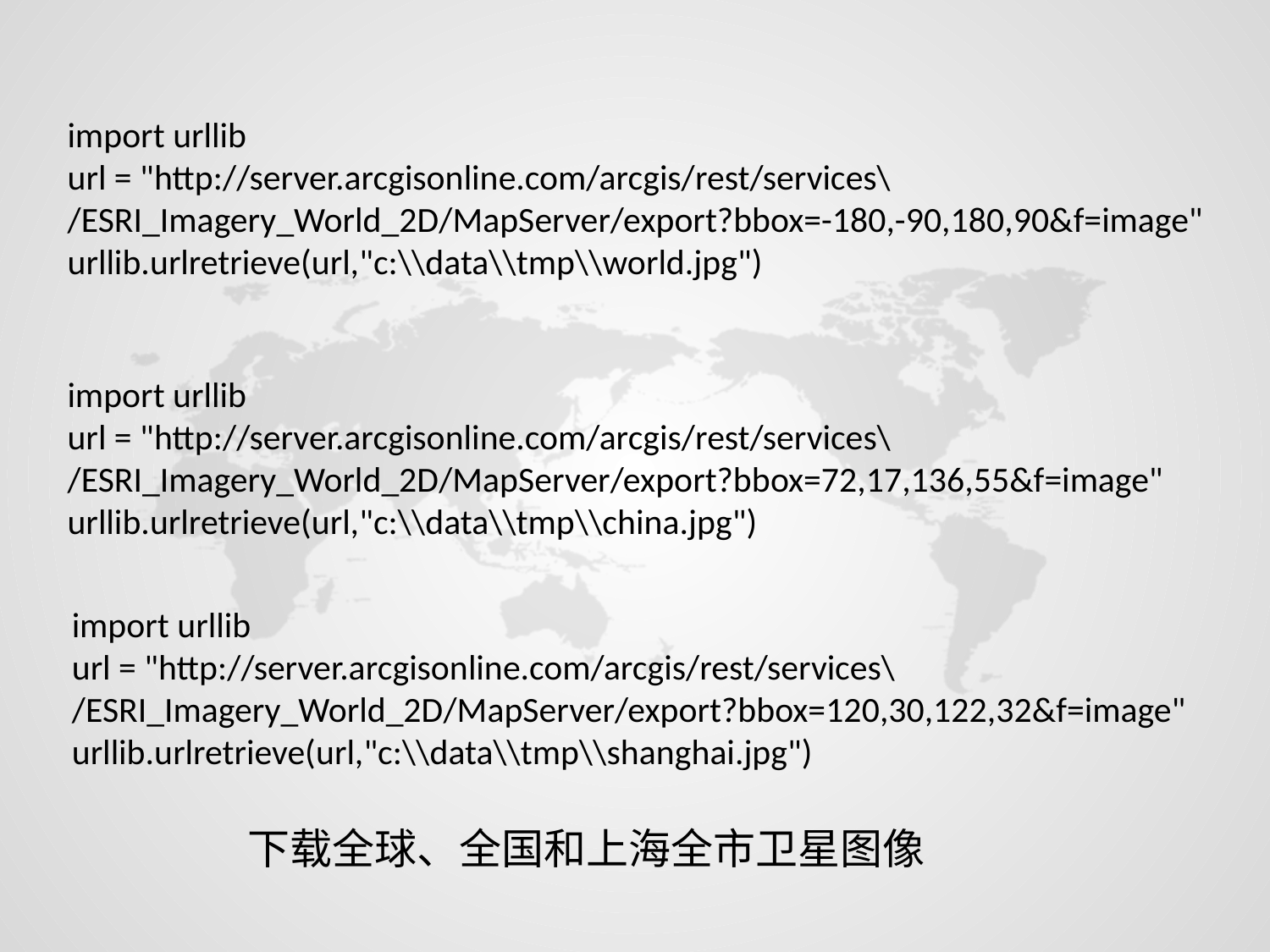

import urllib
url = "http://server.arcgisonline.com/arcgis/rest/services\
/ESRI_Imagery_World_2D/MapServer/export?bbox=-180,-90,180,90&f=image"
urllib.urlretrieve(url,"c:\\data\\tmp\\world.jpg")
import urllib
url = "http://server.arcgisonline.com/arcgis/rest/services\
/ESRI_Imagery_World_2D/MapServer/export?bbox=72,17,136,55&f=image"
urllib.urlretrieve(url,"c:\\data\\tmp\\china.jpg")
import urllib
url = "http://server.arcgisonline.com/arcgis/rest/services\
/ESRI_Imagery_World_2D/MapServer/export?bbox=120,30,122,32&f=image"
urllib.urlretrieve(url,"c:\\data\\tmp\\shanghai.jpg")
下载全球、全国和上海全市卫星图像